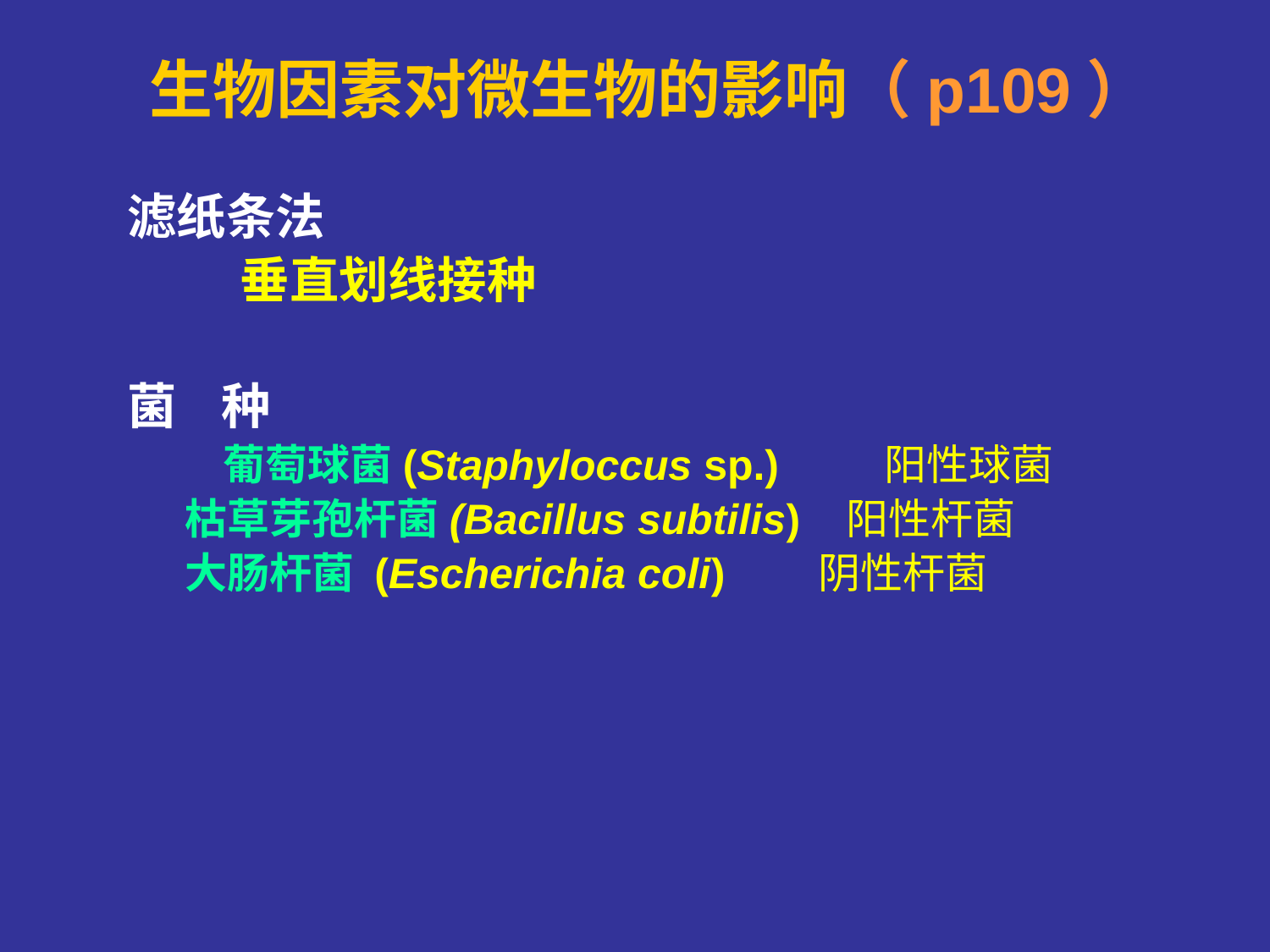

# 生物因素对微生物的影响（p109）
滤纸条法
         垂直划线接种

菌    种
         葡萄球菌(Staphyloccus sp.)        阳性球菌
     枯草芽孢杆菌(Bacillus subtilis)   阳性杆菌
     大肠杆菌 (Escherichia coli)       阴性杆菌